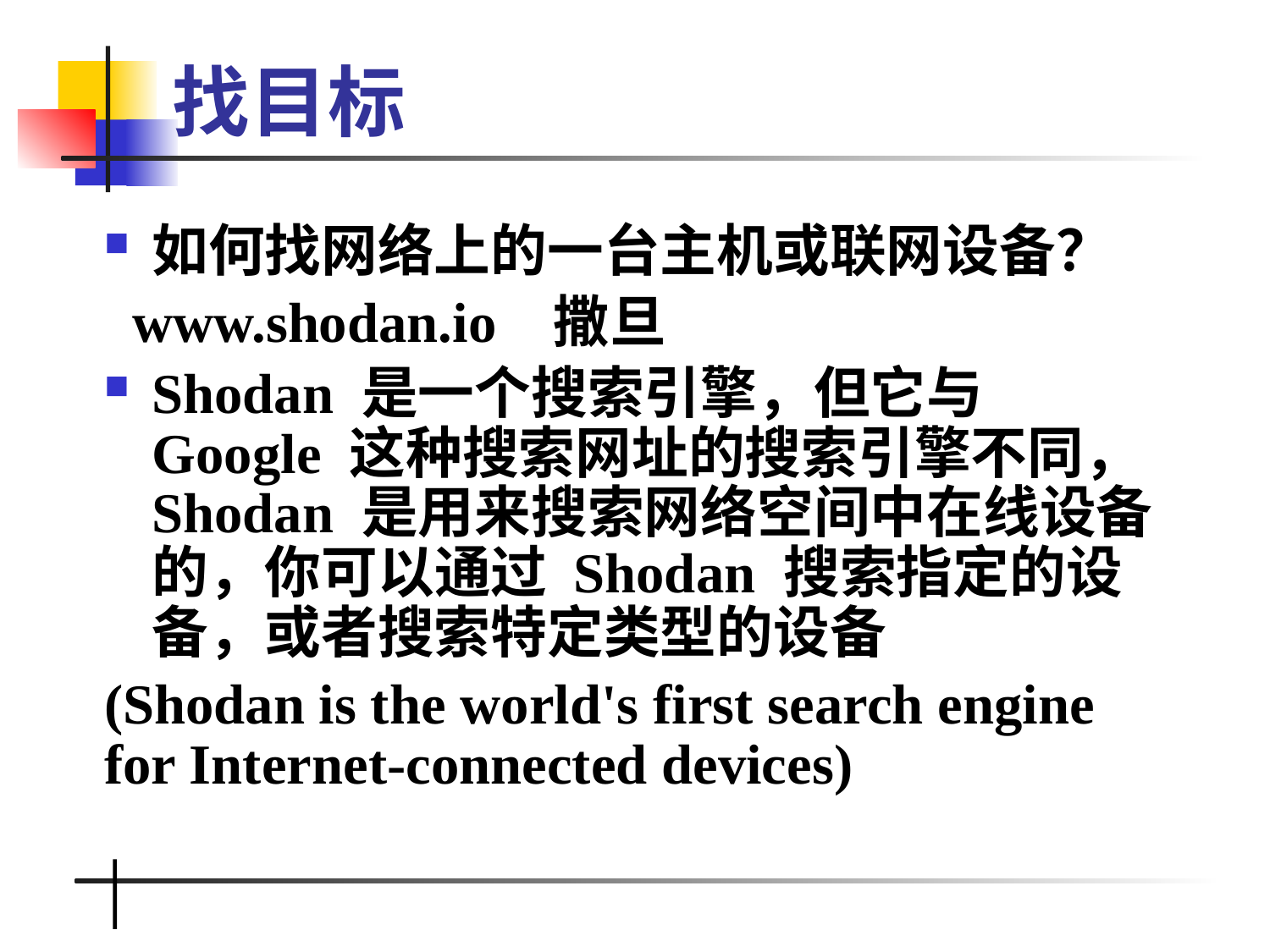

# 找目标
如何找网络上的一台主机或联网设备？
  www.shodan.io   撒旦
Shodan 是一个搜索引擎，但它与 Google 这种搜索网址的搜索引擎不同，Shodan 是用来搜索网络空间中在线设备的，你可以通过 Shodan 搜索指定的设备，或者搜索特定类型的设备
(Shodan is the world's first search engine for Internet-connected devices)